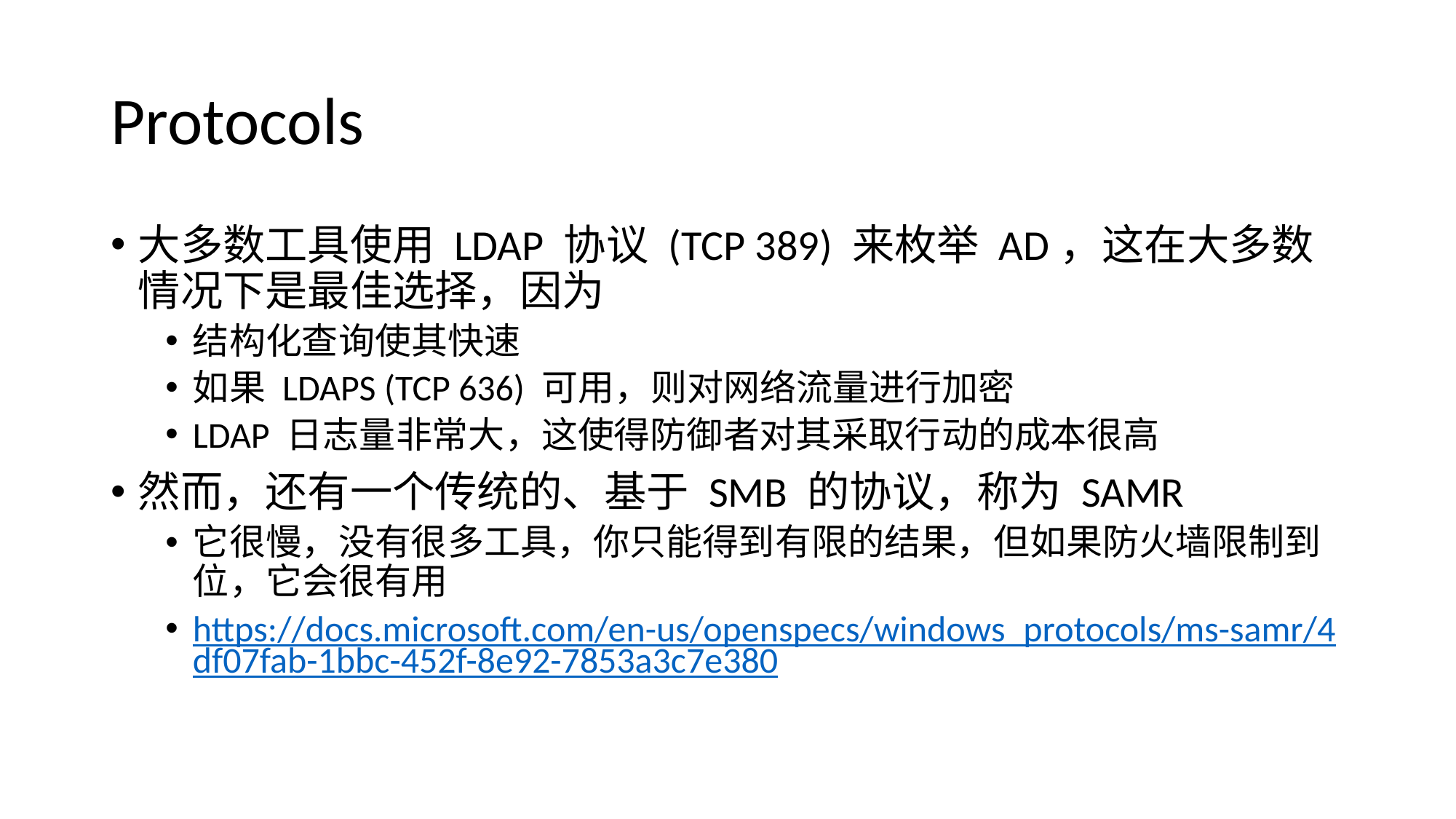

# Protocols
大多数工具使用 LDAP 协议 (TCP 389) 来枚举 AD，这在大多数情况下是最佳选择，因为
结构化查询使其快速
如果 LDAPS (TCP 636) 可用，则对网络流量进行加密
LDAP 日志量非常大，这使得防御者对其采取行动的成本很高
然而，还有一个传统的、基于 SMB 的协议，称为 SAMR
它很慢，没有很多工具，你只能得到有限的结果，但如果防火墙限制到位，它会很有用
https://docs.microsoft.com/en-us/openspecs/windows_protocols/ms-samr/4df07fab-1bbc-452f-8e92-7853a3c7e380